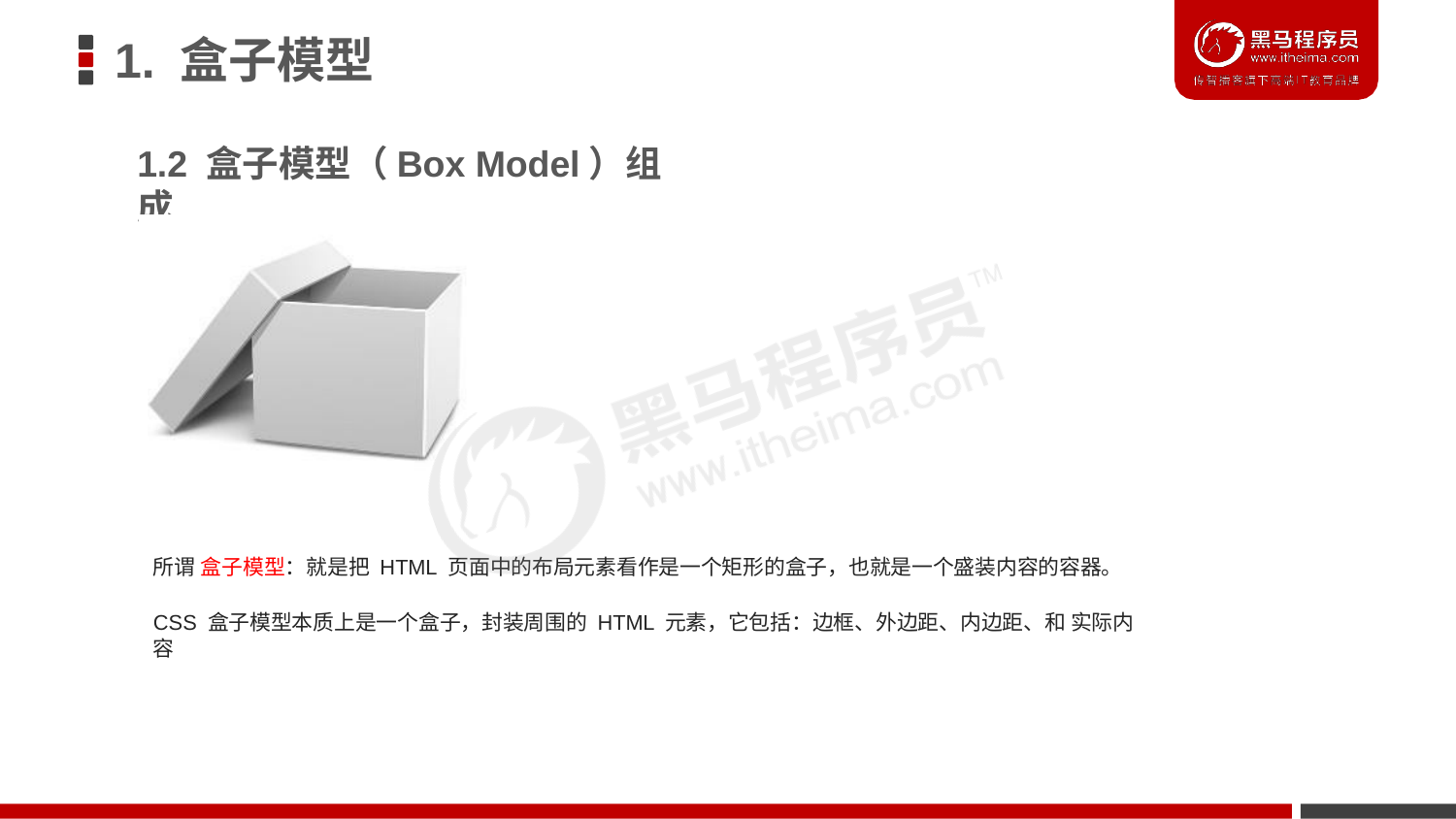

# 1. 盒子模型
1.2 盒子模型（Box Model）组成

所谓 盒子模型：就是把 HTML 页面中的布局元素看作是一个矩形的盒子，也就是一个盛装内容的容器。

CSS 盒子模型本质上是一个盒子，封装周围的 HTML 元素，它包括：边框、外边距、内边距、和 实际内容